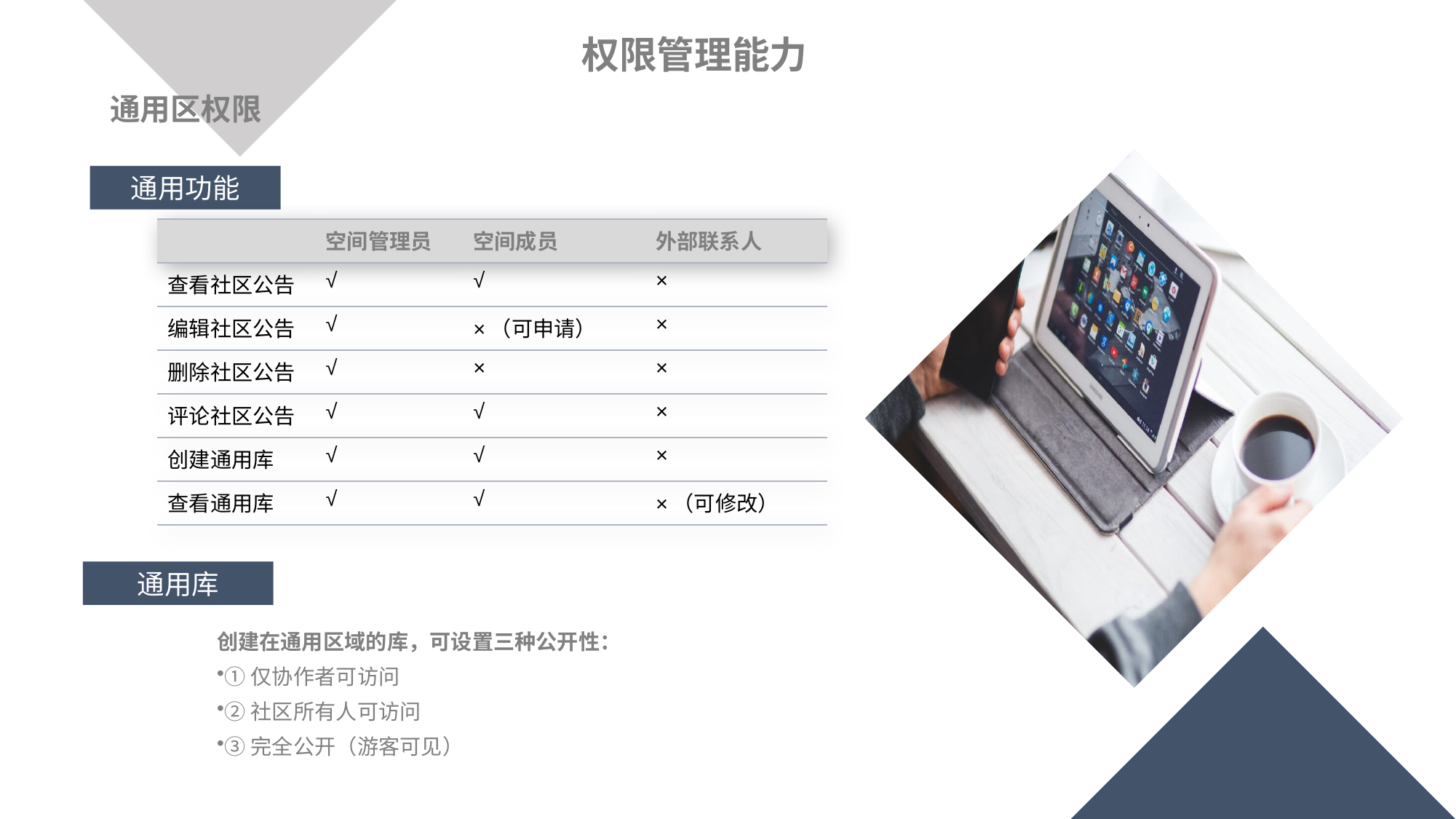

权限管理能力
通用区权限

通用功能
|  | 空间管理员 | 空间成员 | 外部联系人 |
| --- | --- | --- | --- |
| 查看社区公告 | √ | √ | × |
| 编辑社区公告 | √ | ×（可申请） | × |
| 删除社区公告 | √ | × | × |
| 评论社区公告 | √ | √ | × |
| 创建通用库 | √ | √ | × |
| 查看通用库 | √ | √ | ×（可修改） |
通用库
创建在通用区域的库，可设置三种公开性：
①仅协作者可访问
②社区所有人可访问
③完全公开（游客可见）